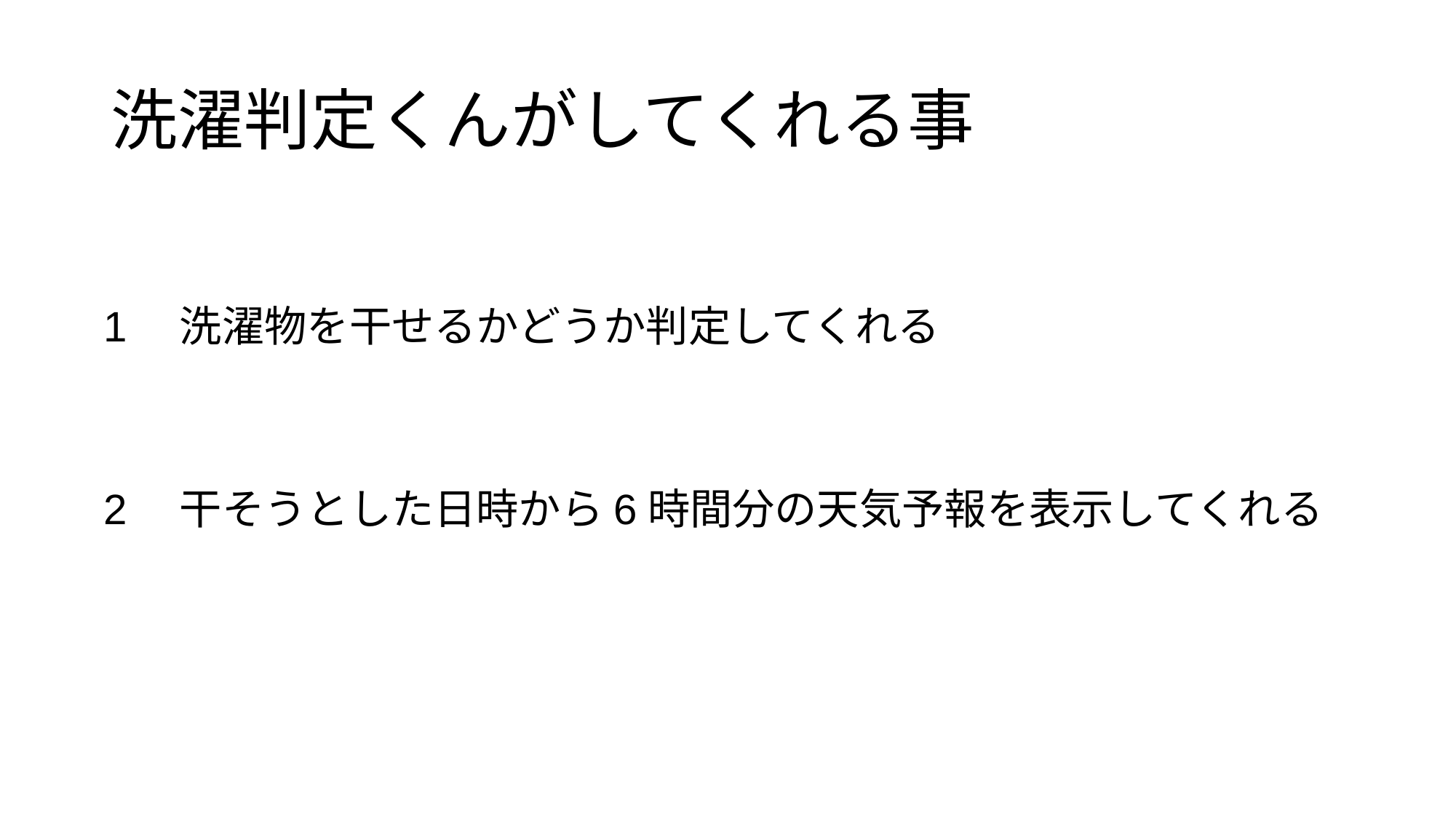

# 洗濯判定くんがしてくれる事
1　洗濯物を干せるかどうか判定してくれる

2　干そうとした日時から6時間分の天気予報を表示してくれる